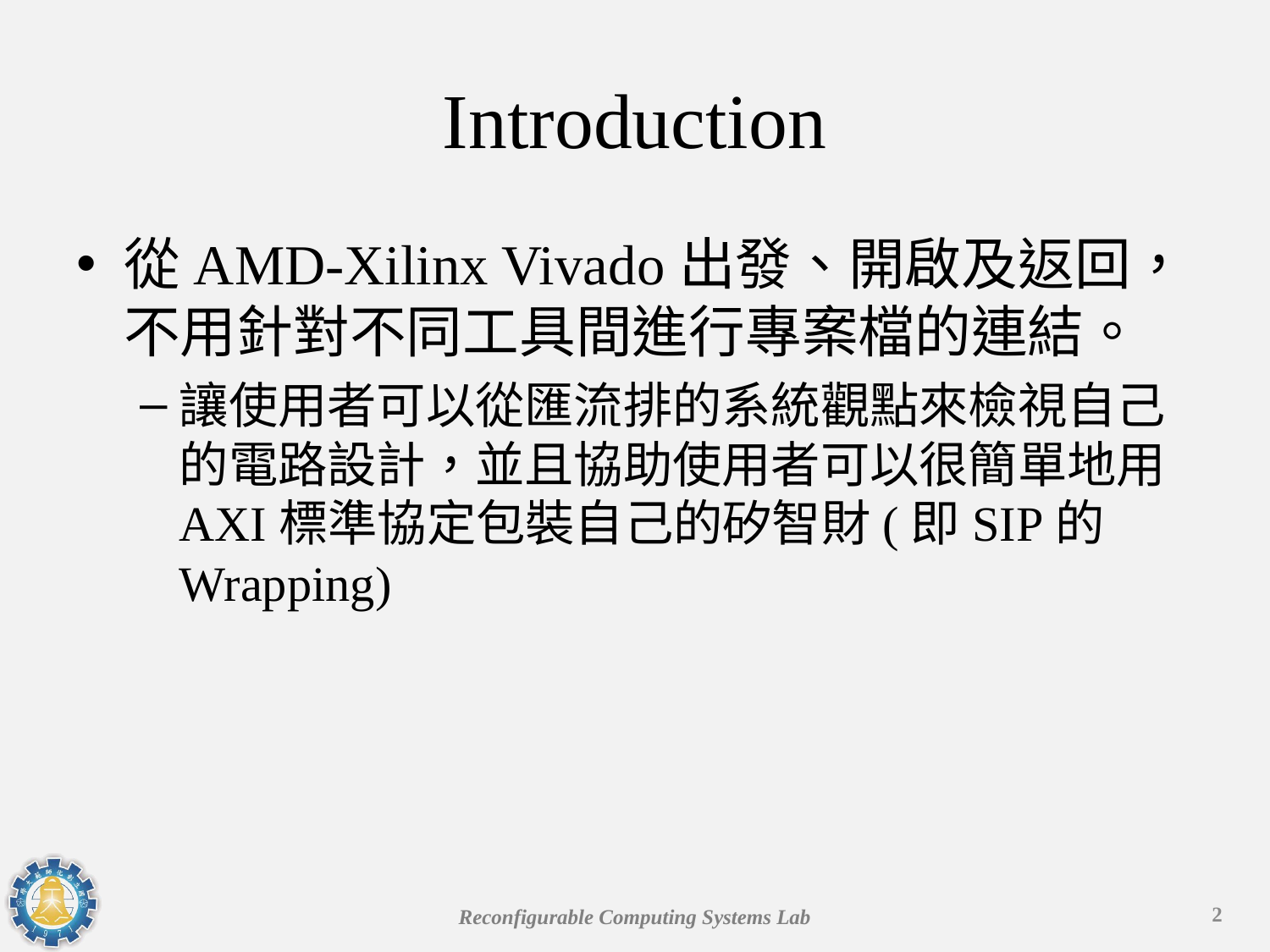

# Introduction
從AMD-Xilinx Vivado出發、開啟及返回，不用針對不同工具間進行專案檔的連結。
讓使用者可以從匯流排的系統觀點來檢視自己的電路設計，並且協助使用者可以很簡單地用AXI標準協定包裝自己的矽智財(即SIP的Wrapping)

2